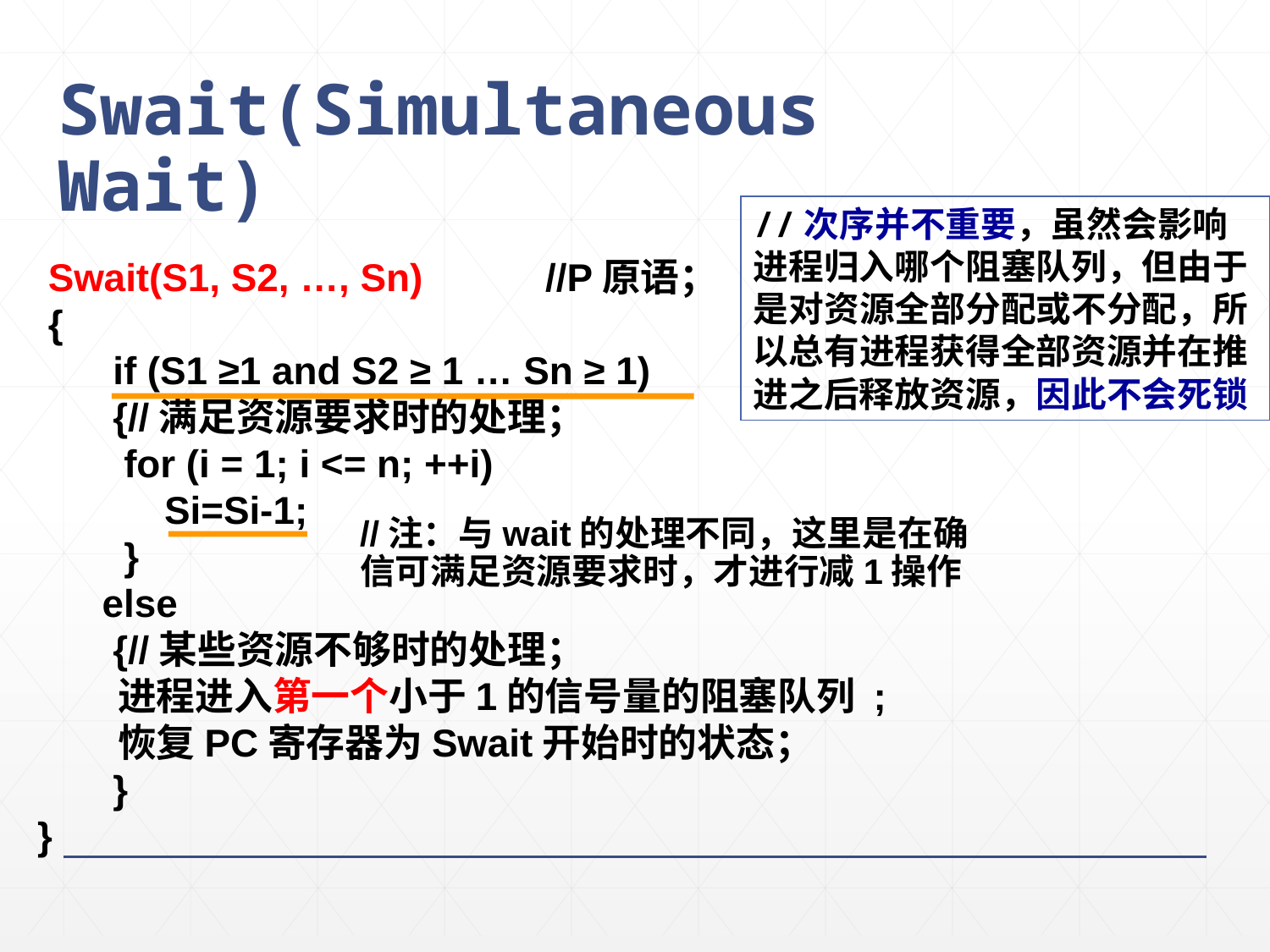

Swait(Simultaneous Wait)
//次序并不重要，虽然会影响进程归入哪个阻塞队列，但由于是对资源全部分配或不分配，所以总有进程获得全部资源并在推进之后释放资源，因此不会死锁
 Swait(S1, S2, …, Sn)	//P原语；
 {
       if (S1 ≥1 and S2 ≥ 1 … Sn ≥ 1)
       {//满足资源要求时的处理；
        for (i = 1; i <= n; ++i)
	Si=Si-1;
        }
      else
       {//某些资源不够时的处理；
        进程进入第一个小于1的信号量的阻塞队列 ;
        恢复PC寄存器为Swait开始时的状态；
       }
}

//注：与wait的处理不同，这里是在确信可满足资源要求时，才进行减1操作